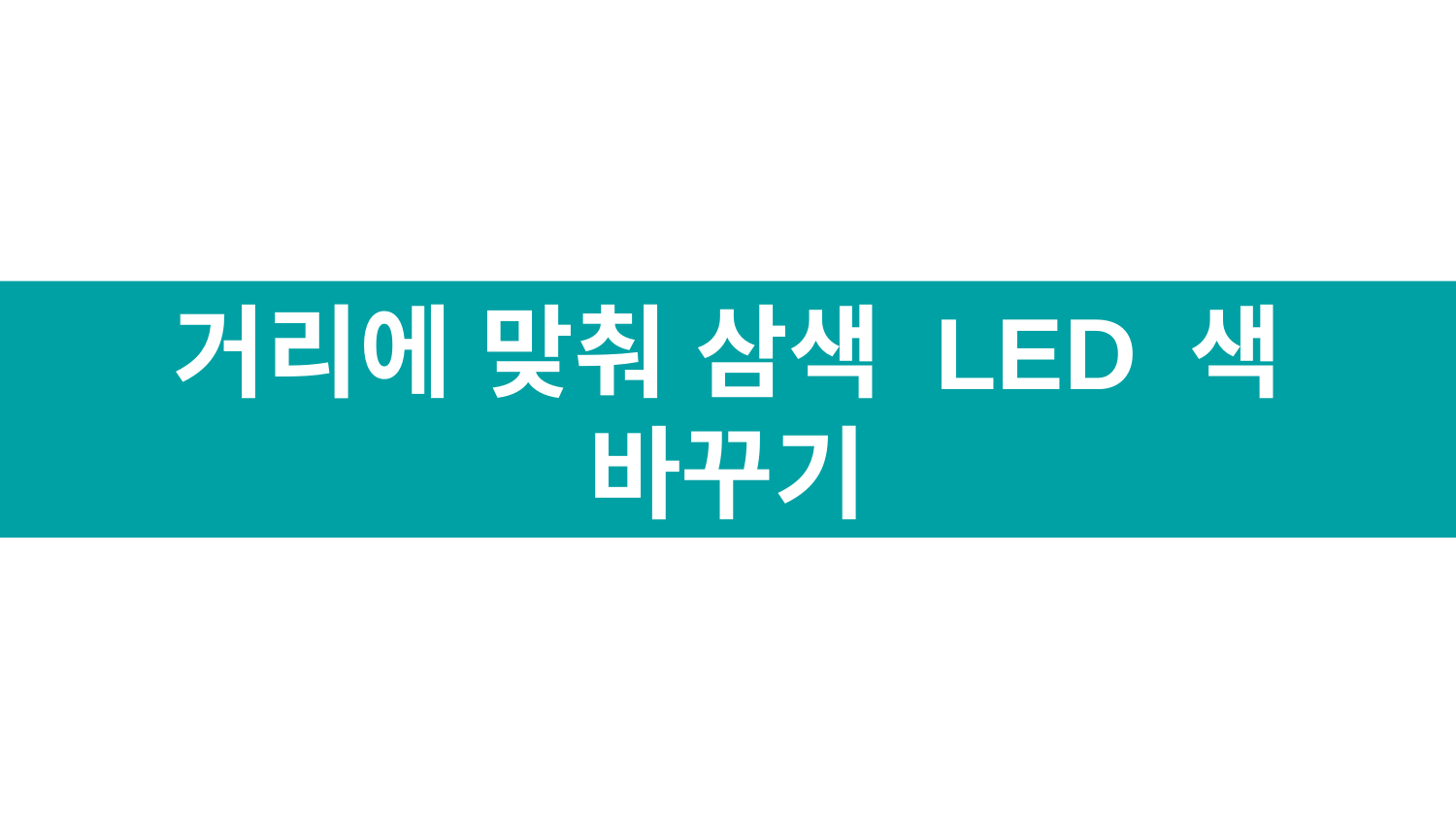

# 거리에 맞춰 삼색 LED 색 바꾸기